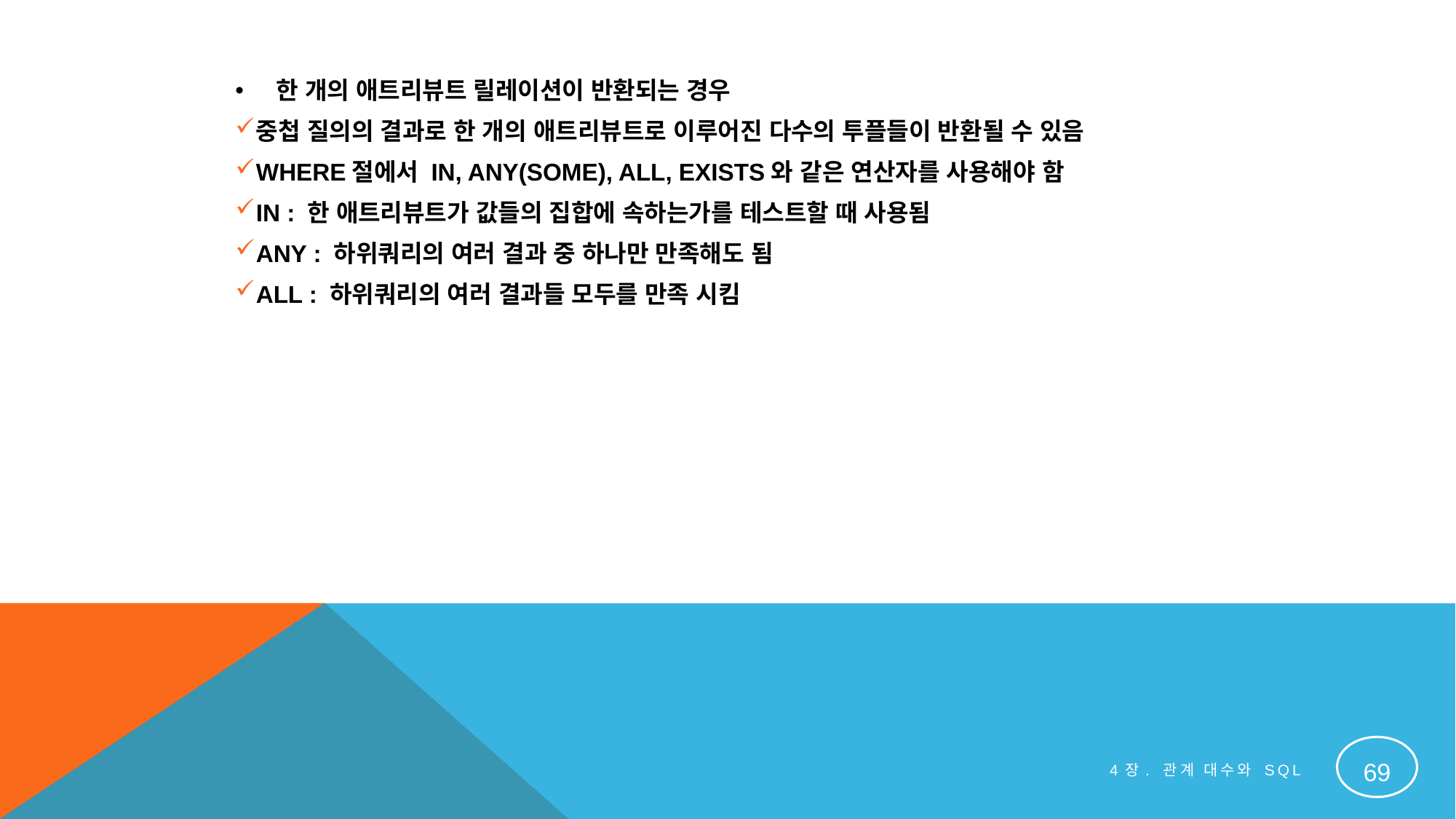

한 개의 애트리뷰트 릴레이션이 반환되는 경우
중첩 질의의 결과로 한 개의 애트리뷰트로 이루어진 다수의 투플들이 반환될 수 있음
WHERE절에서 IN, ANY(SOME), ALL, EXISTS와 같은 연산자를 사용해야 함
IN : 한 애트리뷰트가 값들의 집합에 속하는가를 테스트할 때 사용됨
ANY : 하위쿼리의 여러 결과 중 하나만 만족해도 됨
ALL : 하위쿼리의 여러 결과들 모두를 만족 시킴

69
4장. 관계 대수와 SQL